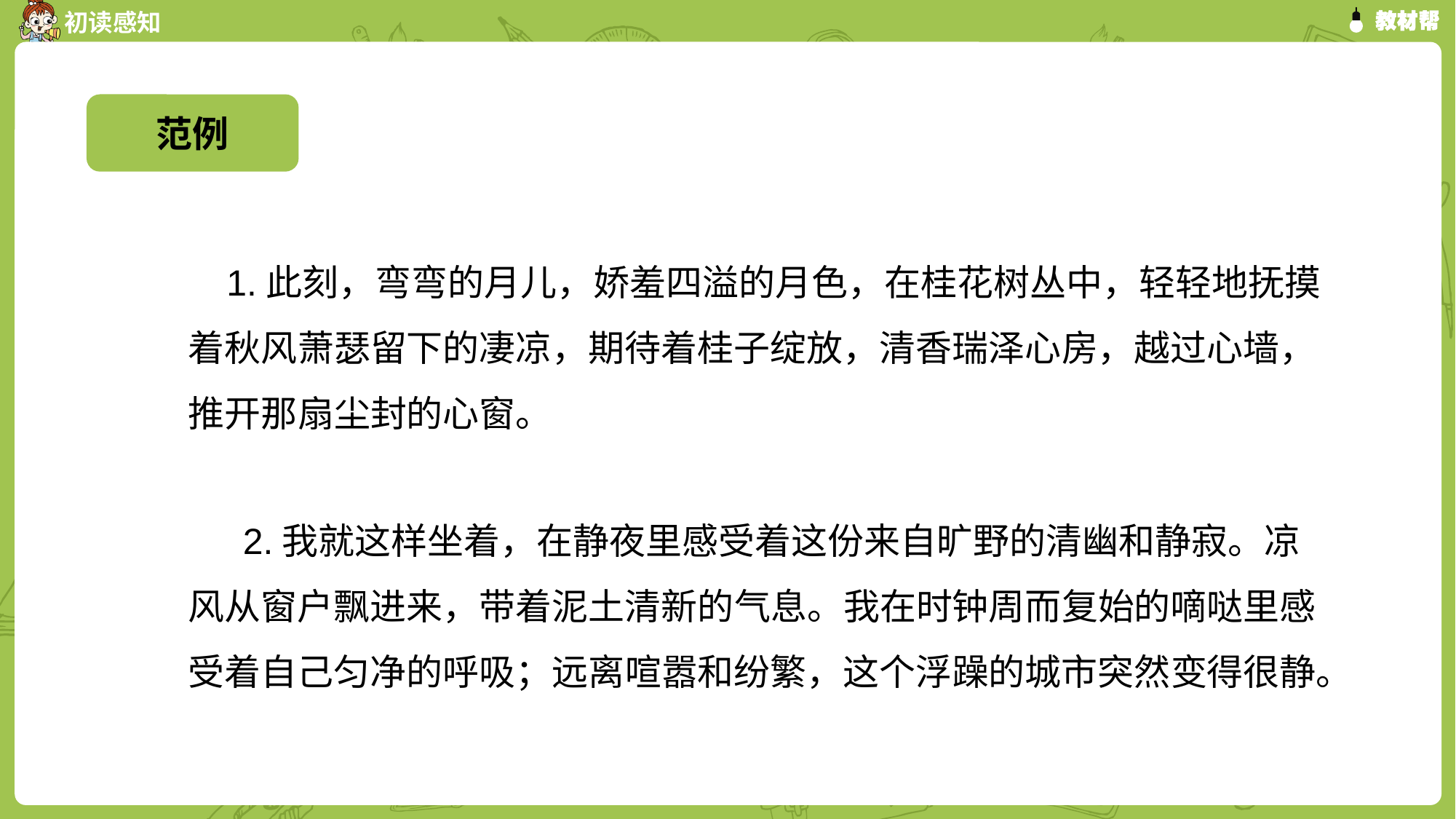

范例
     1.此刻，弯弯的月儿，娇羞四溢的月色，在桂花树丛中，轻轻地抚摸着秋风萧瑟留下的凄凉，期待着桂子绽放，清香瑞泽心房，越过心墙，推开那扇尘封的心窗。
2.我就这样坐着，在静夜里感受着这份来自旷野的清幽和静寂。凉风从窗户飘进来，带着泥土清新的气息。我在时钟周而复始的嘀哒里感受着自己匀净的呼吸；远离喧嚣和纷繁，这个浮躁的城市突然变得很静。